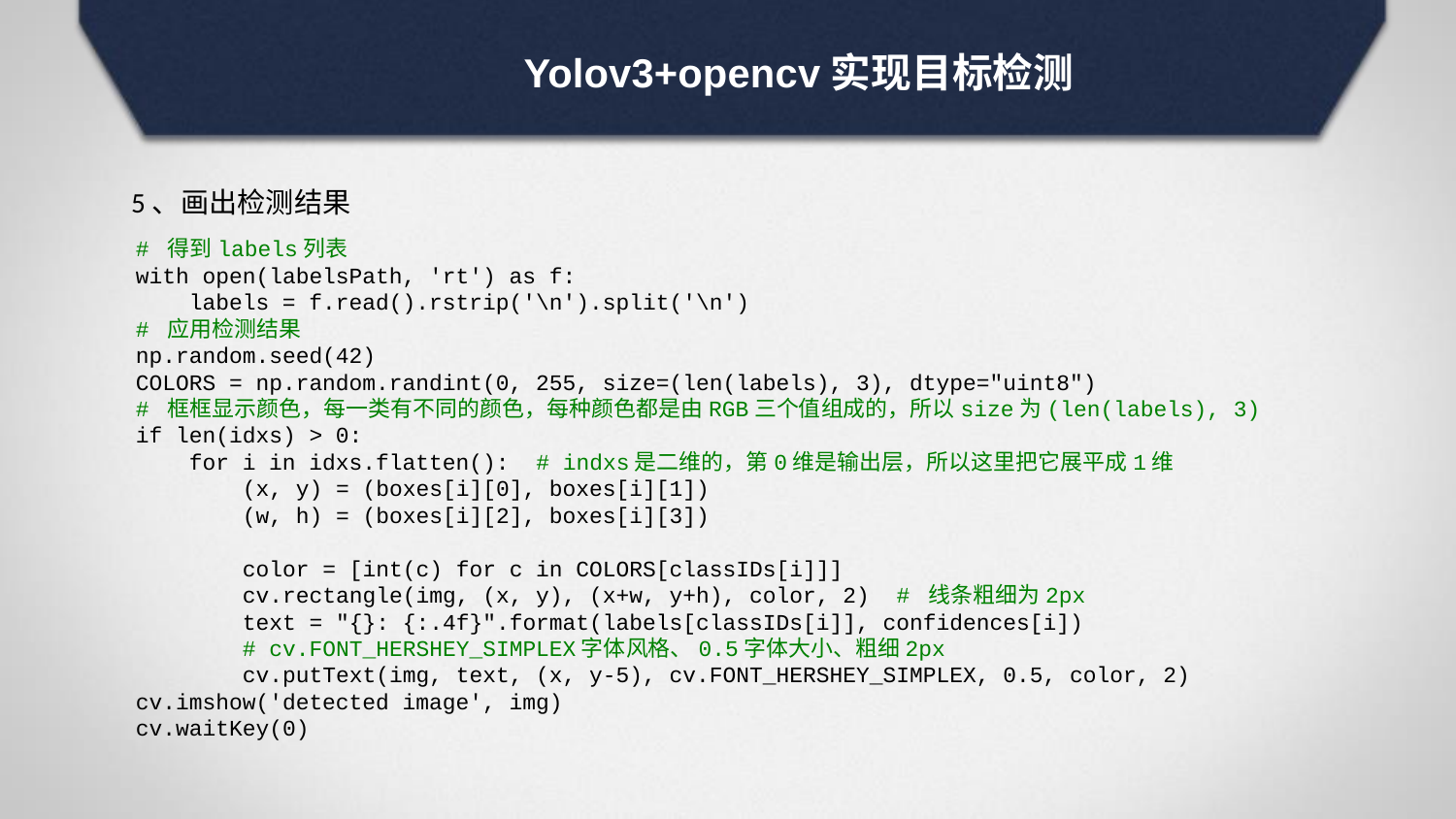

# Yolov3+opencv实现目标检测
5、画出检测结果
# 得到labels列表
with open(labelsPath, 'rt') as f:
    labels = f.read().rstrip('\n').split('\n')
# 应用检测结果
np.random.seed(42)
COLORS = np.random.randint(0, 255, size=(len(labels), 3), dtype="uint8")
# 框框显示颜色，每一类有不同的颜色，每种颜色都是由RGB三个值组成的，所以size为(len(labels), 3)
if len(idxs) > 0:
    for i in idxs.flatten():  # indxs是二维的，第0维是输出层，所以这里把它展平成1维
        (x, y) = (boxes[i][0], boxes[i][1])
        (w, h) = (boxes[i][2], boxes[i][3])

        color = [int(c) for c in COLORS[classIDs[i]]]
        cv.rectangle(img, (x, y), (x+w, y+h), color, 2)  # 线条粗细为2px
        text = "{}: {:.4f}".format(labels[classIDs[i]], confidences[i])
        # cv.FONT_HERSHEY_SIMPLEX字体风格、0.5字体大小、粗细2px
        cv.putText(img, text, (x, y-5), cv.FONT_HERSHEY_SIMPLEX, 0.5, color, 2)
cv.imshow('detected image', img)
cv.waitKey(0)